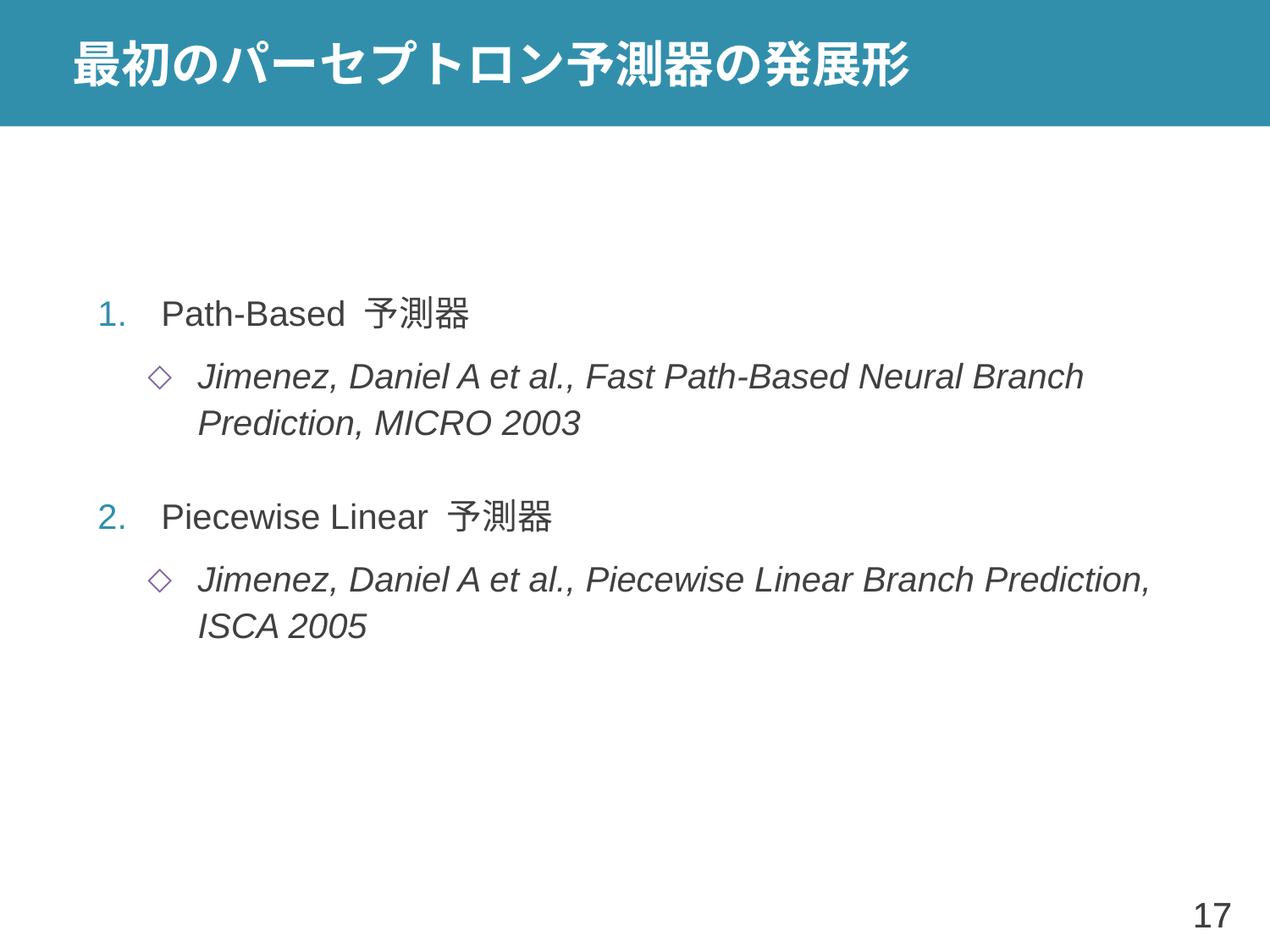

# 最初のパーセプトロン予測器の発展形
Path-Based 予測器
Jimenez, Daniel A et al., Fast Path-Based Neural Branch Prediction, MICRO 2003
Piecewise Linear 予測器
Jimenez, Daniel A et al., Piecewise Linear Branch Prediction, ISCA 2005